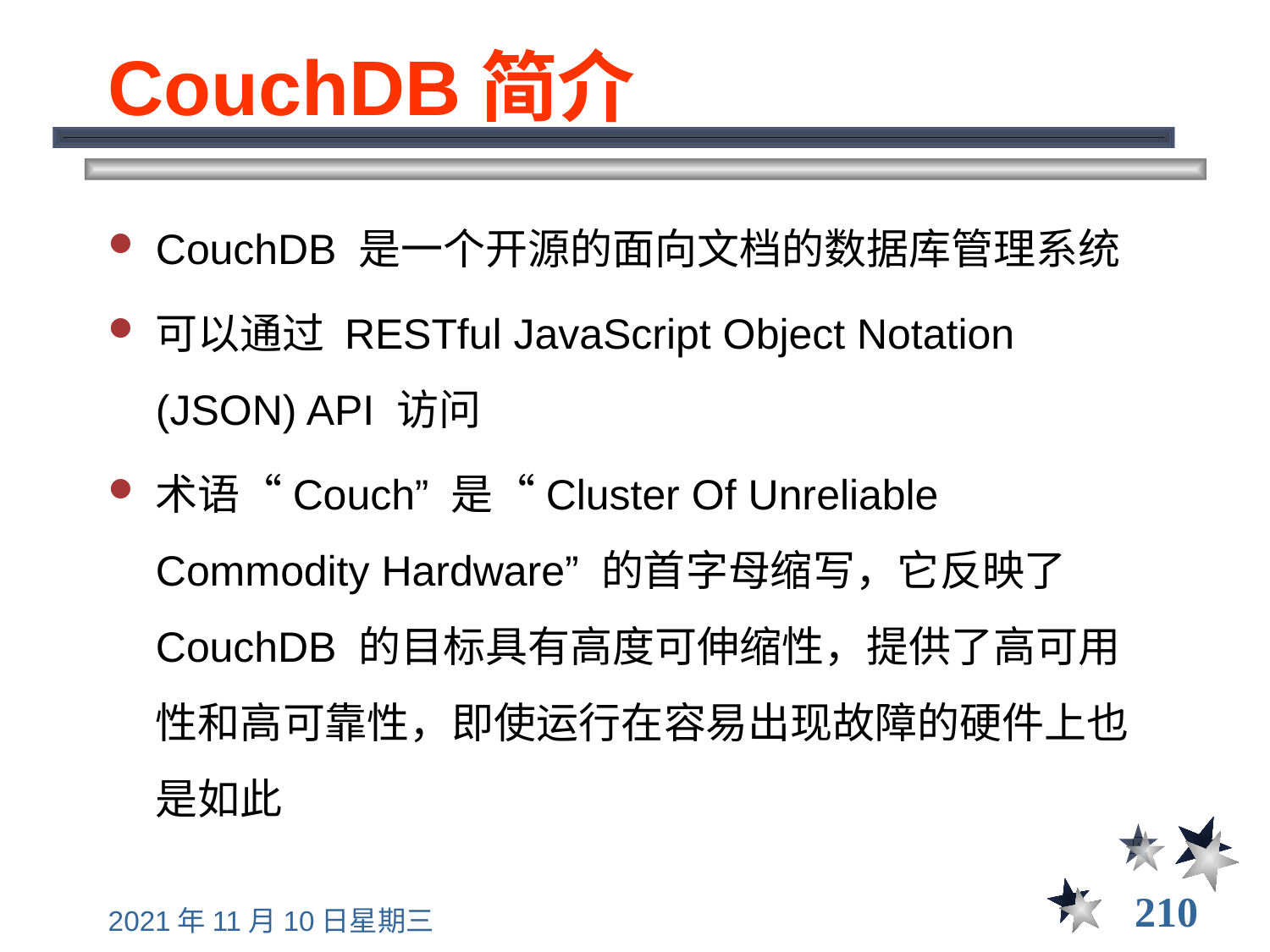

# CouchDB简介
CouchDB 是一个开源的面向文档的数据库管理系统
可以通过 RESTful JavaScript Object Notation (JSON) API 访问
术语“Couch” 是“Cluster Of Unreliable Commodity Hardware” 的首字母缩写，它反映了 CouchDB 的目标具有高度可伸缩性，提供了高可用性和高可靠性，即使运行在容易出现故障的硬件上也是如此
210
2021年11月10日星期三
大数据管理----前言